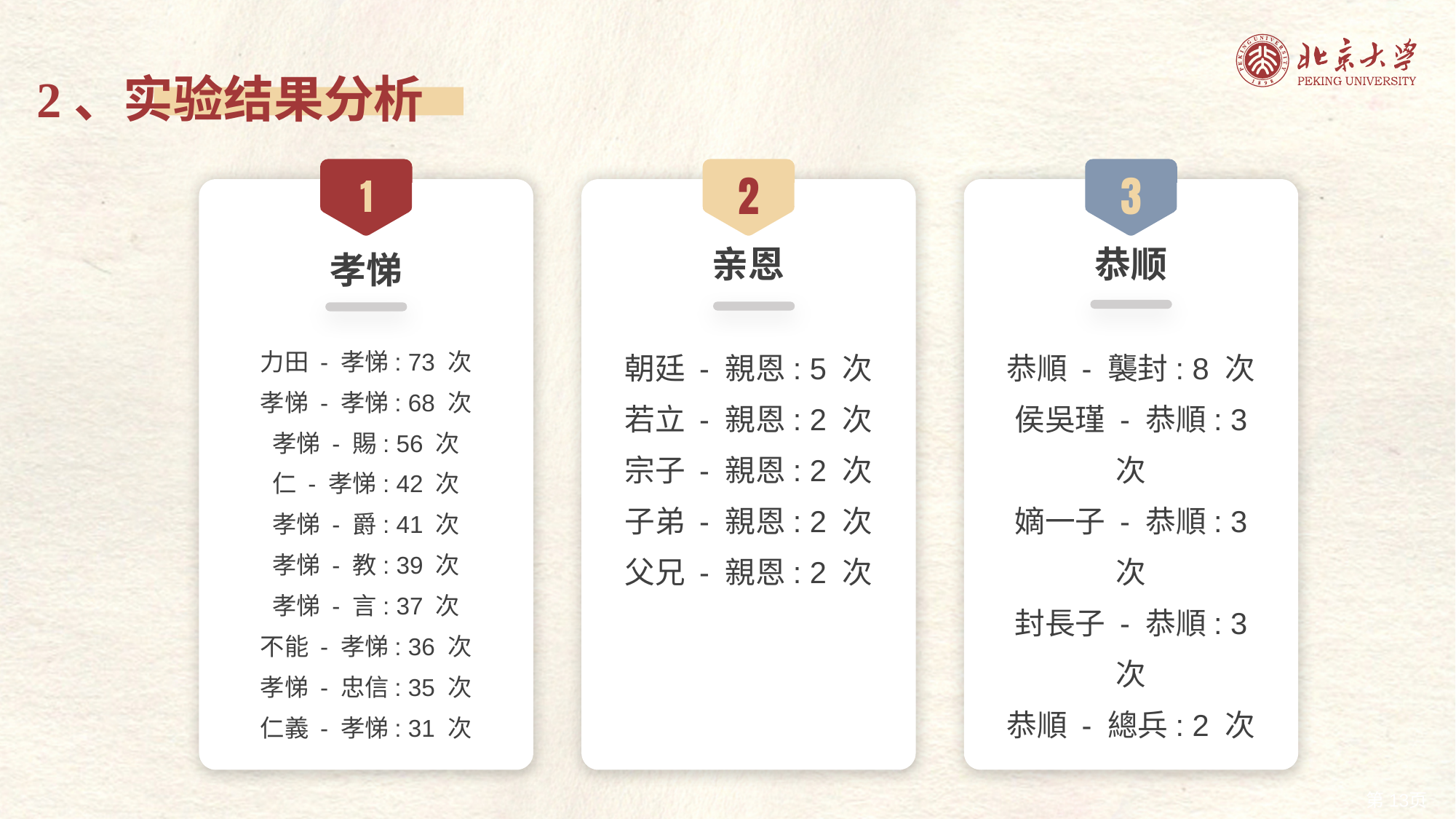

2、实验结果分析

1

孝悌

力田 - 孝悌: 73 次
孝悌 - 孝悌: 68 次
孝悌 - 賜: 56 次
仁 - 孝悌: 42 次
孝悌 - 爵: 41 次
孝悌 - 教: 39 次
孝悌 - 言: 37 次
不能 - 孝悌: 36 次
孝悌 - 忠信: 35 次
仁義 - 孝悌: 31 次
2

亲恩

朝廷 - 親恩: 5 次
若立 - 親恩: 2 次
宗子 - 親恩: 2 次
子弟 - 親恩: 2 次
父兄 - 親恩: 2 次
3

恭顺

恭順 - 襲封: 8 次
侯吳瑾 - 恭順: 3 次
嫡一子 - 恭順: 3 次
封長子 - 恭順: 3 次
恭順 - 總兵: 2 次
13